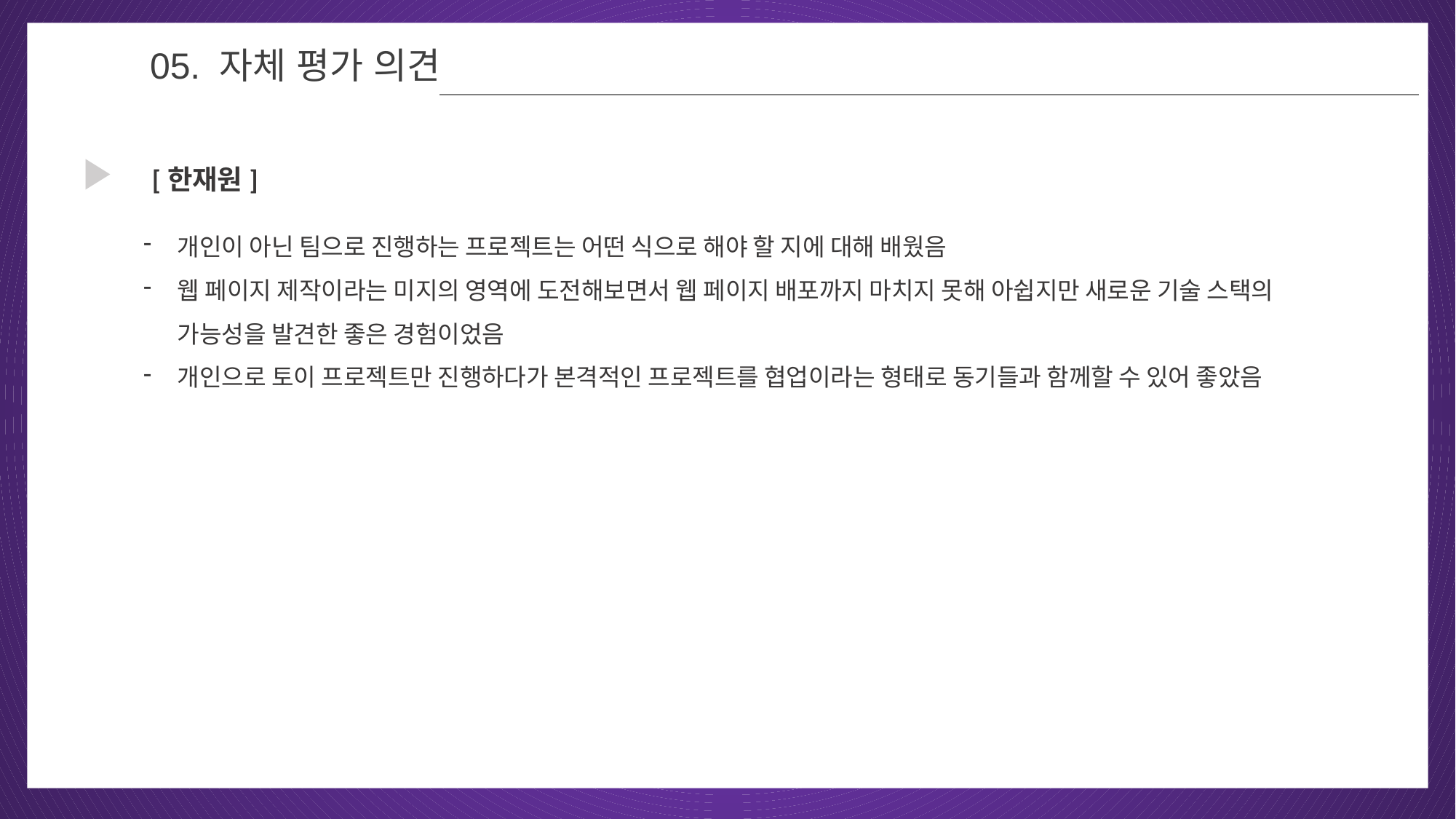

05
05. 자체 평가 의견
▶
[한재원]
개인이 아닌 팀으로 진행하는 프로젝트는 어떤 식으로 해야 할 지에 대해 배웠음
웹 페이지 제작이라는 미지의 영역에 도전해보면서 웹 페이지 배포까지 마치지 못해 아쉽지만 새로운 기술 스택의 가능성을 발견한 좋은 경험이었음
개인으로 토이 프로젝트만 진행하다가 본격적인 프로젝트를 협업이라는 형태로 동기들과 함께할 수 있어 좋았음